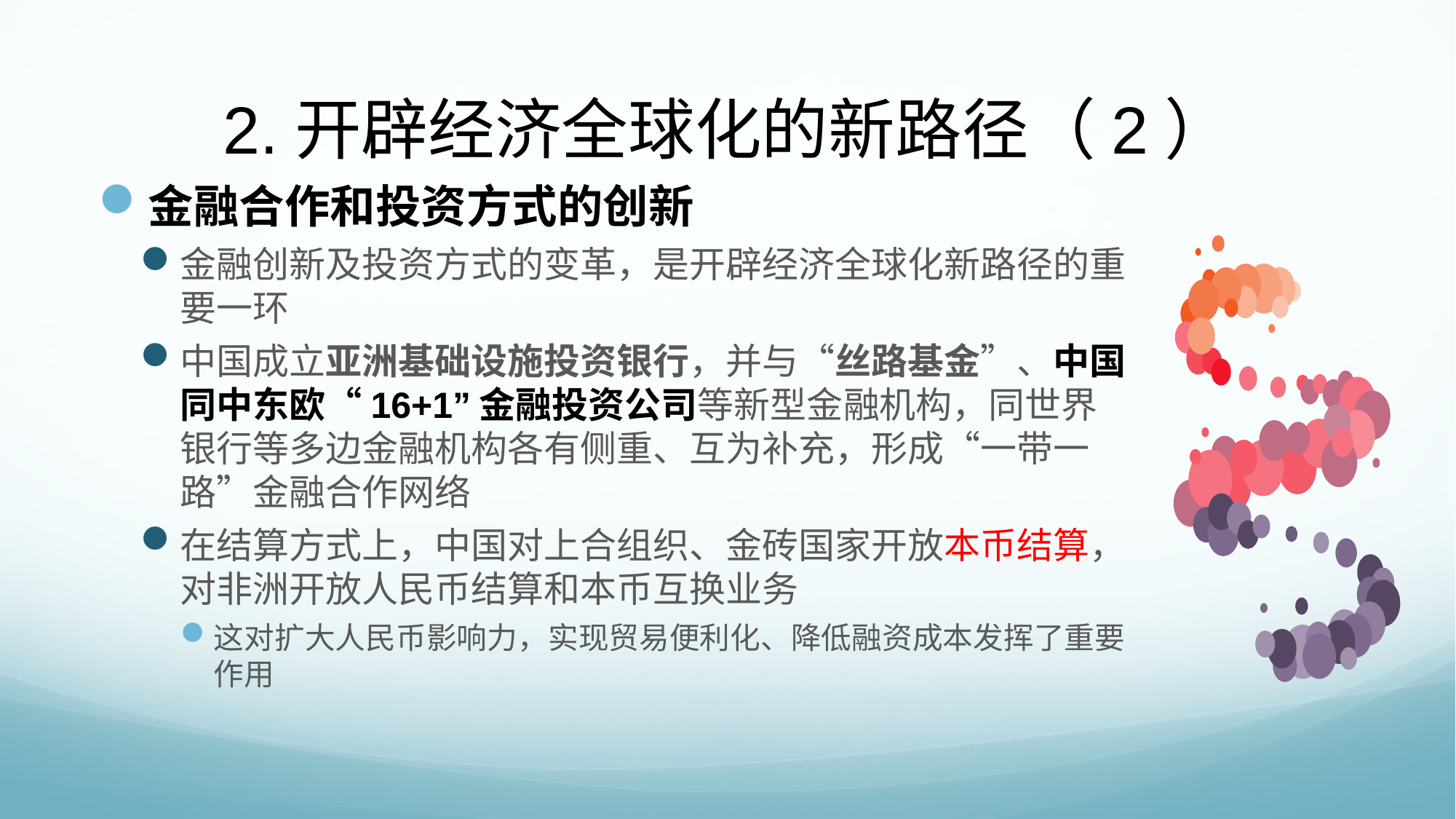

# 2.开辟经济全球化的新路径（2）
金融合作和投资方式的创新
金融创新及投资方式的变革，是开辟经济全球化新路径的重要一环
中国成立亚洲基础设施投资银行，并与“丝路基金”、中国同中东欧“16+1”金融投资公司等新型金融机构，同世界银行等多边金融机构各有侧重、互为补充，形成“一带一路”金融合作网络
在结算方式上，中国对上合组织、金砖国家开放本币结算，对非洲开放人民币结算和本币互换业务
这对扩大人民币影响力，实现贸易便利化、降低融资成本发挥了重要作用